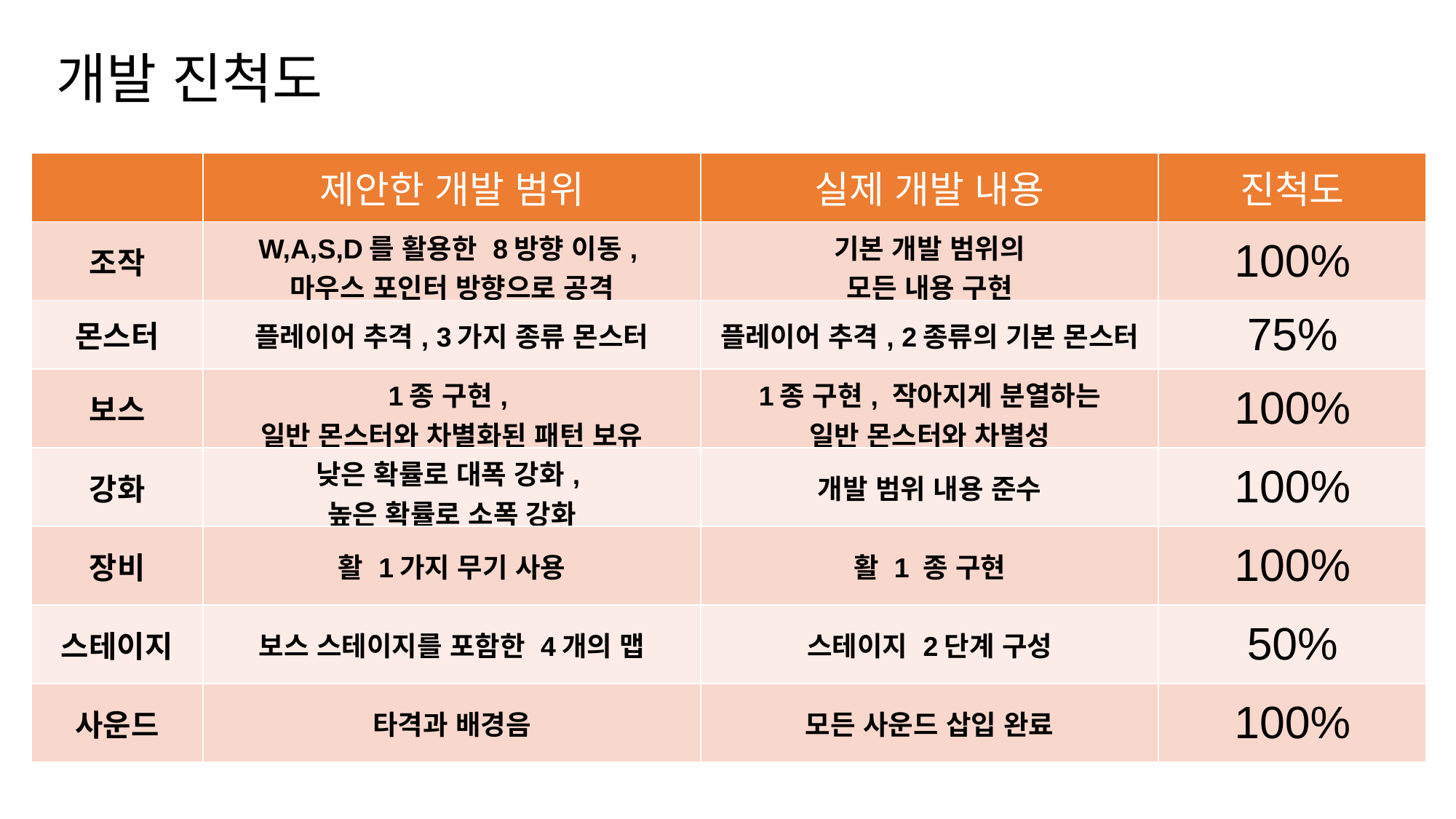

개발 진척도
|  | 제안한 개발 범위 | 실제 개발 내용 | 진척도 |
| --- | --- | --- | --- |
| 조작 | W,A,S,D를 활용한 8방향 이동, 마우스 포인터 방향으로 공격 | 기본 개발 범위의 모든 내용 구현 | 100% |
| 몬스터 | 플레이어 추격, 3가지 종류 몬스터 | 플레이어 추격, 2종류의 기본 몬스터 | 75% |
| 보스 | 1종 구현, 일반 몬스터와 차별화된 패턴 보유 | 1종 구현, 작아지게 분열하는 일반 몬스터와 차별성 | 100% |
| 강화 | 낮은 확률로 대폭 강화, 높은 확률로 소폭 강화 | 개발 범위 내용 준수 | 100% |
| 장비 | 활 1가지 무기 사용 | 활 1 종 구현 | 100% |
| 스테이지 | 보스 스테이지를 포함한 4개의 맵 | 스테이지 2단계 구성 | 50% |
| 사운드 | 타격과 배경음 | 모든 사운드 삽입 완료 | 100% |